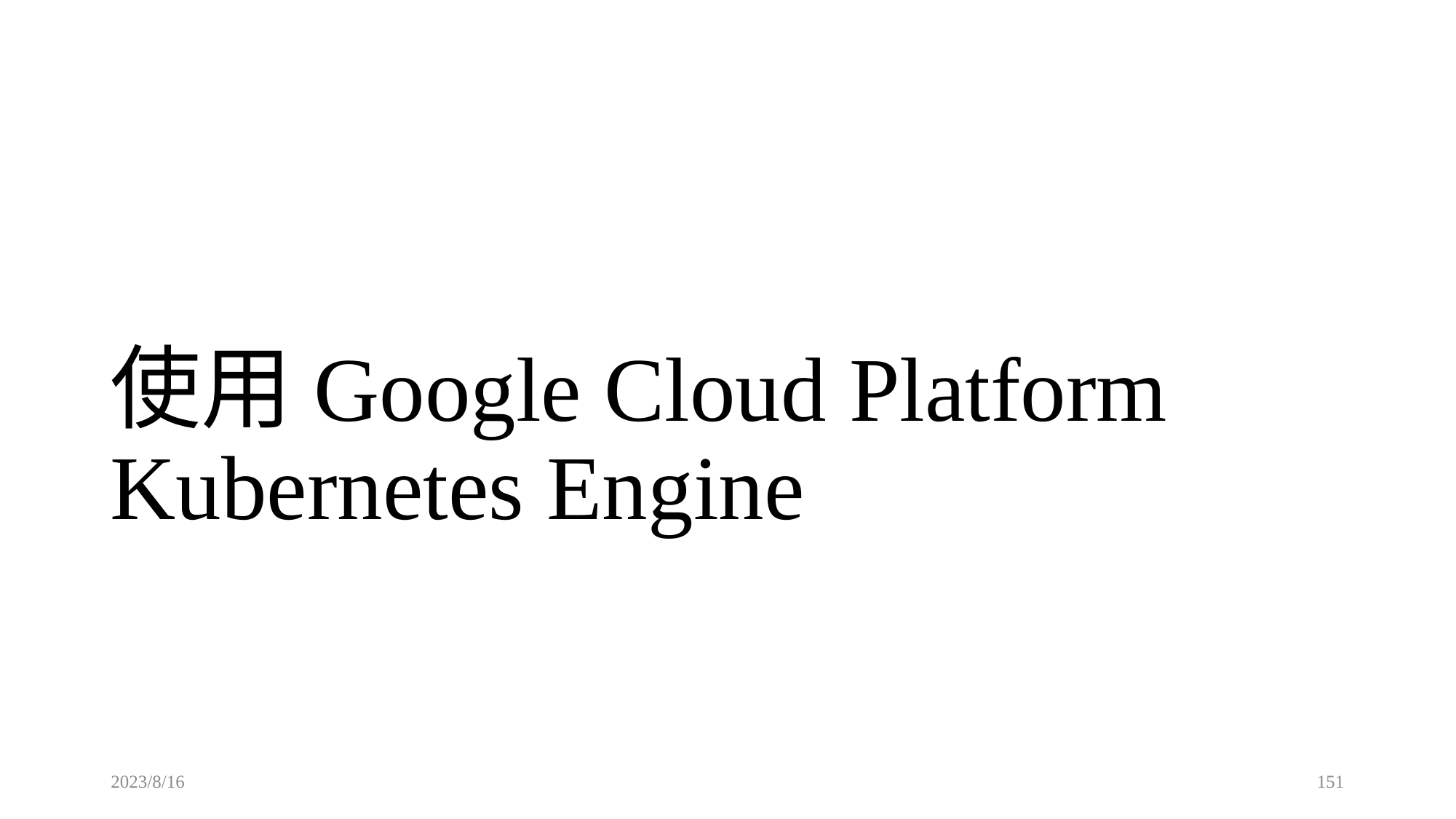

# 使用Google Cloud Platform Kubernetes Engine

2023/8/16
151